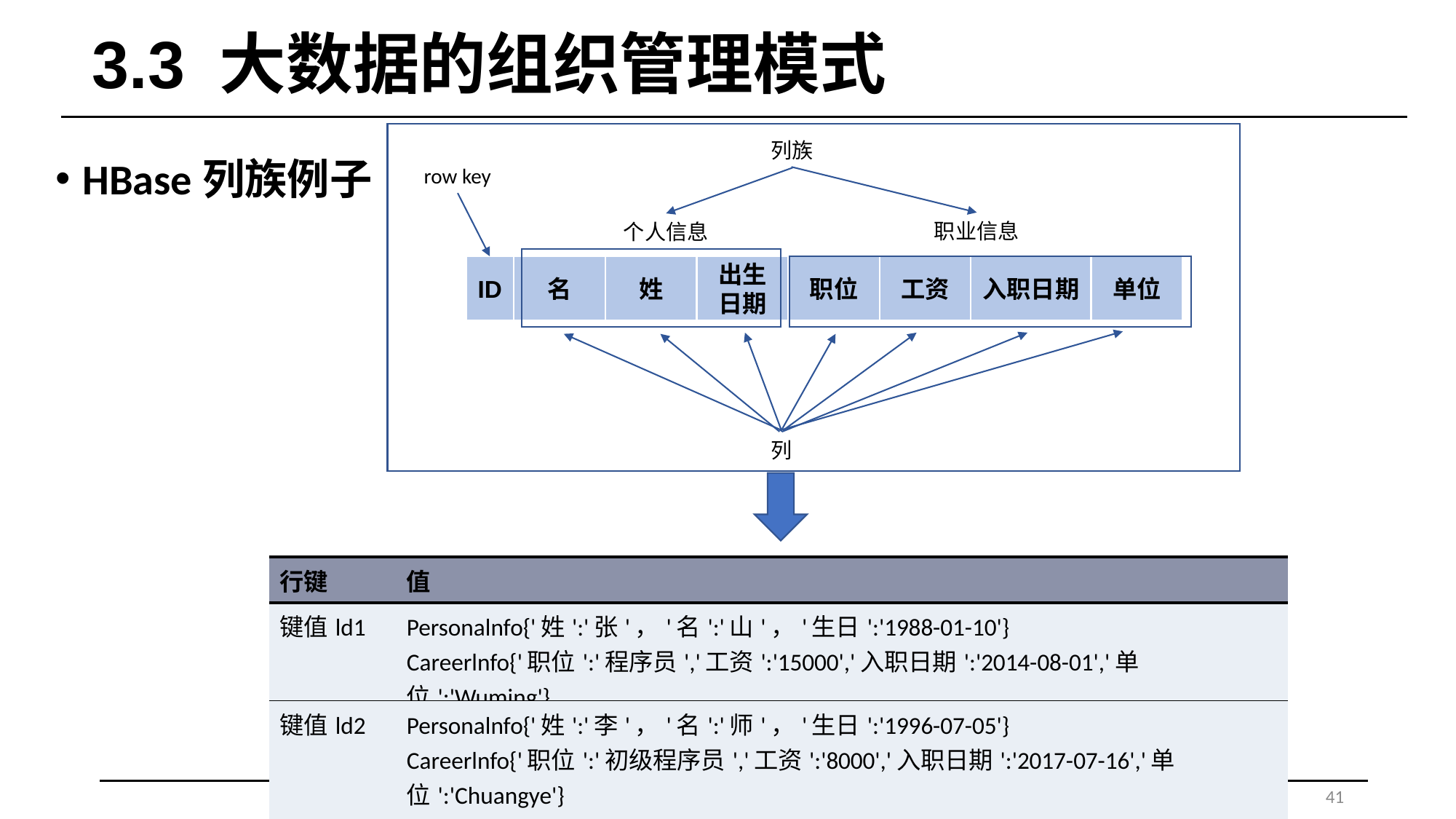

# 3.3 大数据的组织管理模式

列族
row key
职业信息
个人信息

ID
名
姓
出生日期
职位

工资
入职日期
单位
列
HBase列族例子

| 行键 | 值 |
| --- | --- |
| 键值ld1 | Personalnfo{'姓':'张'，'名':'山'，'生日':'1988-01-10'} Careerlnfo{'职位':'程序员','工资':'15000','入职日期':'2014-08-01','单位':'Wuming'} |
| 键值ld2 | Personalnfo{'姓':'李'，'名':'师'，'生日':'1996-07-05'} Careerlnfo{'职位':'初级程序员','工资':'8000','入职日期':'2017-07-16','单位':'Chuangye'} |
41